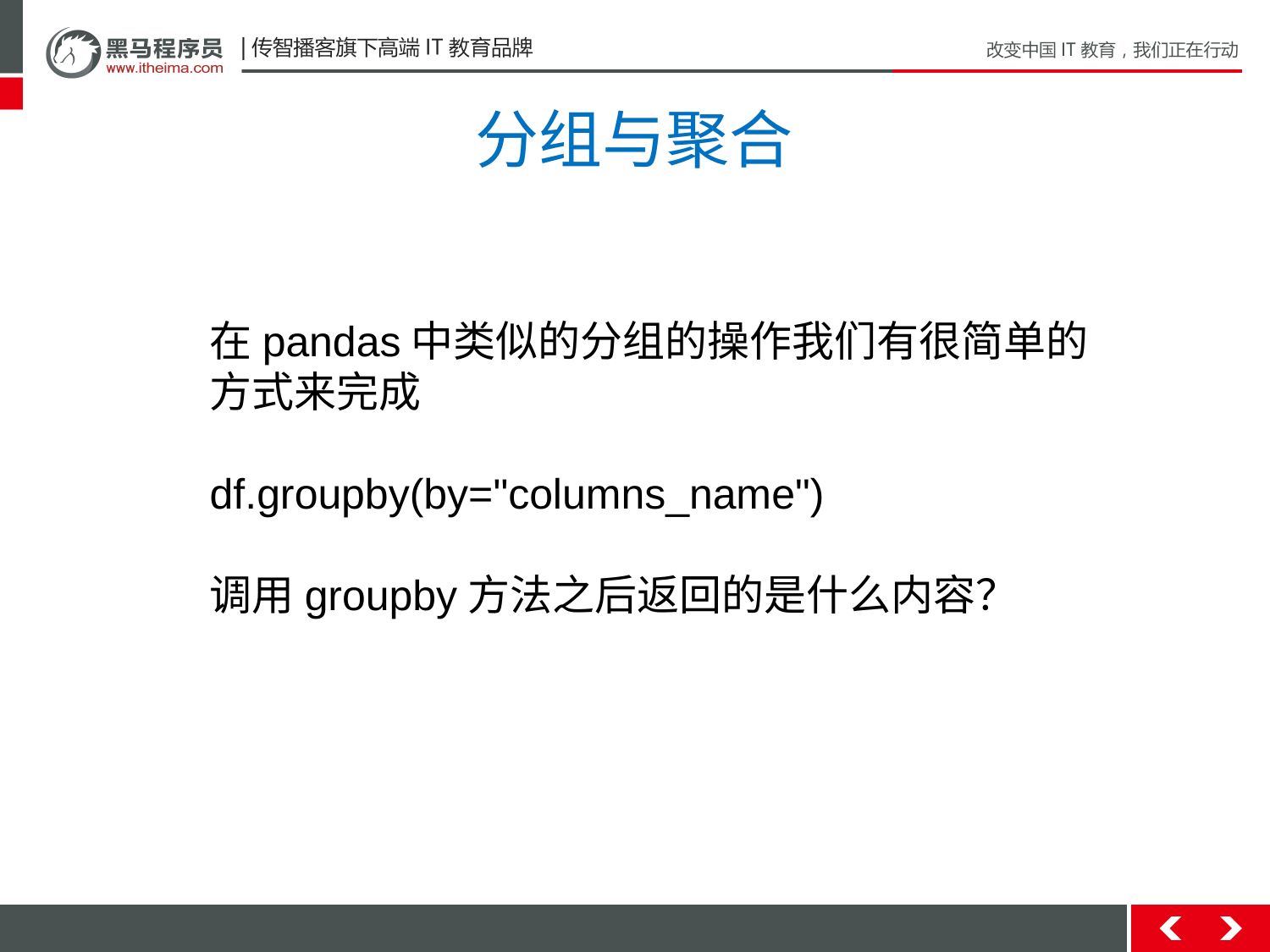

# 分组与聚合
在pandas中类似的分组的操作我们有很简单的方式来完成

df.groupby(by="columns_name")

调用groupby方法之后返回的是什么内容？